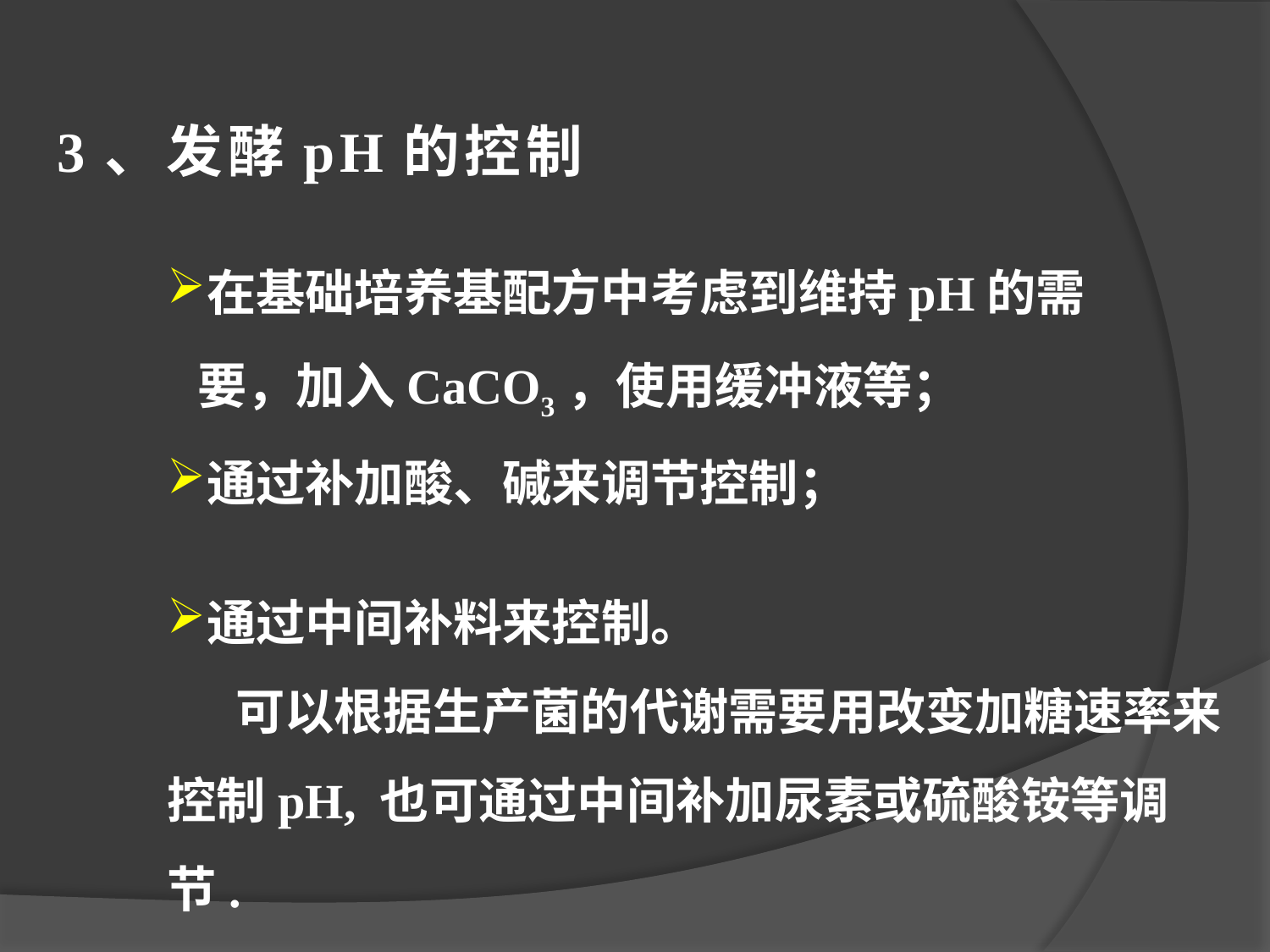

3、发酵pH的控制
在基础培养基配方中考虑到维持pH的需要，加入CaCO3，使用缓冲液等；
通过补加酸、碱来调节控制；
通过中间补料来控制。
     可以根据生产菌的代谢需要用改变加糖速率来控制pH, 也可通过中间补加尿素或硫酸铵等调节.